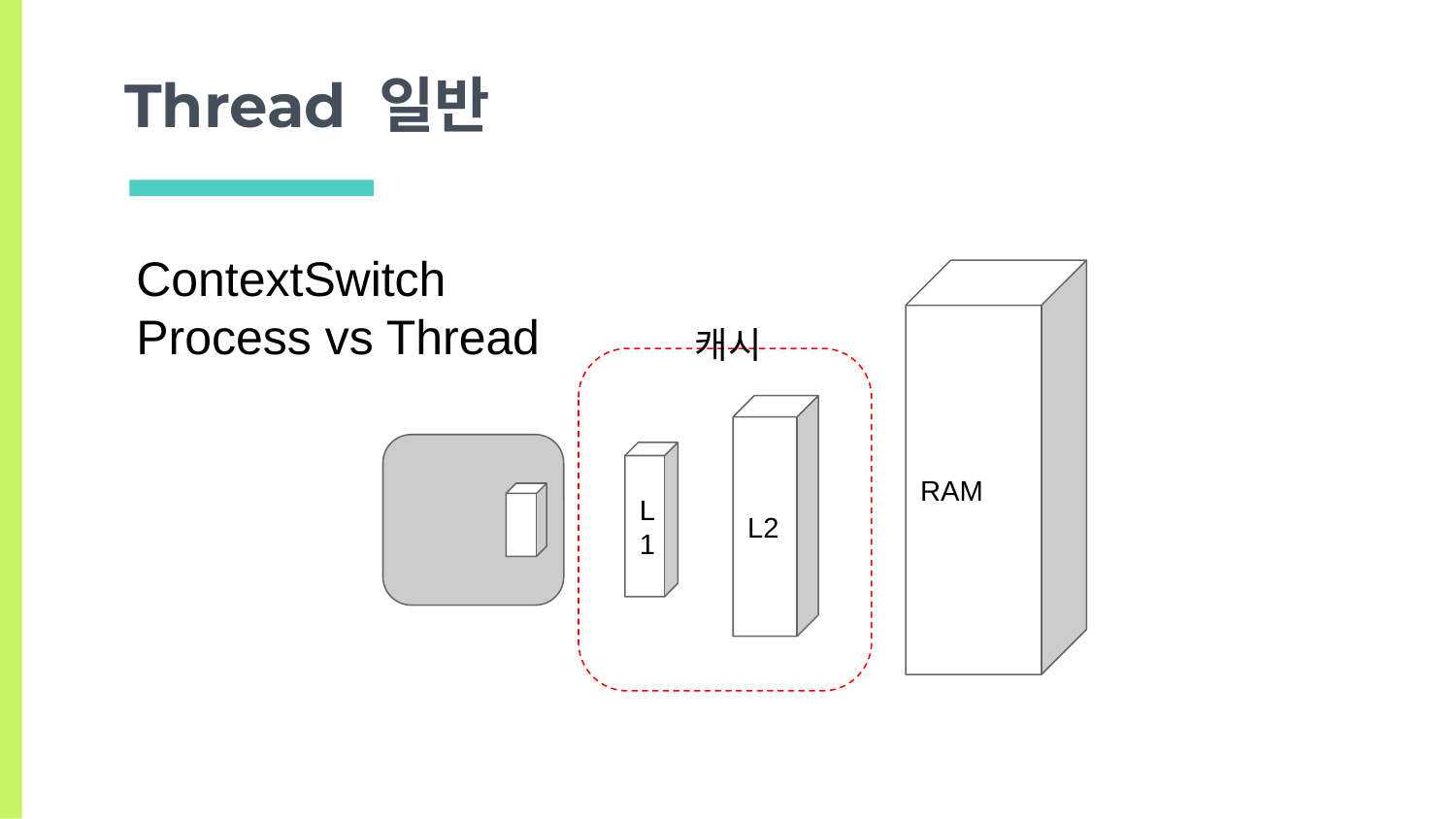

# Thread 일반
ContextSwitch
Process vs Thread
RAM
캐시

L2

L1